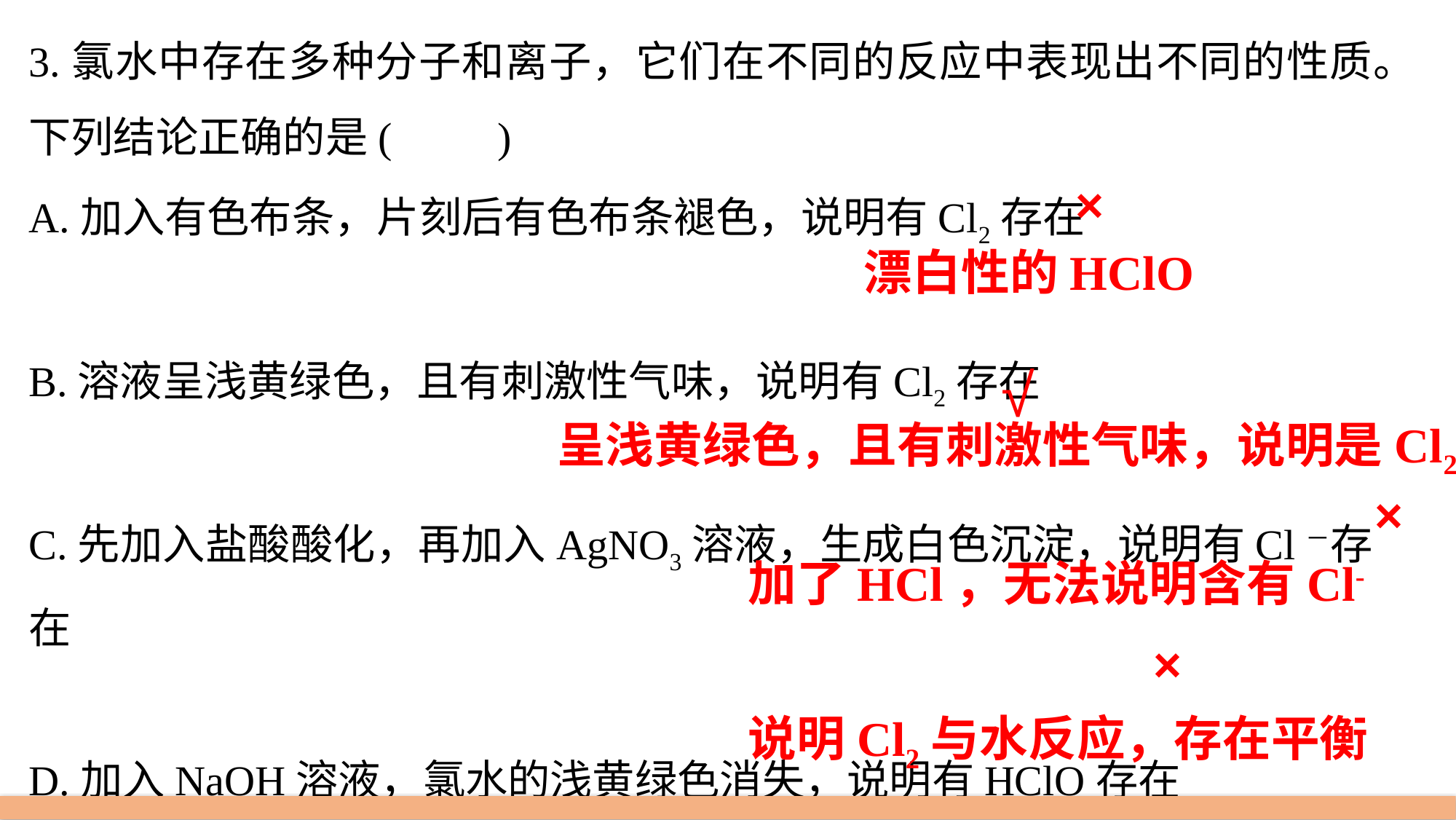

3.氯水中存在多种分子和离子，它们在不同的反应中表现出不同的性质。下列结论正确的是(　　)
A.加入有色布条，片刻后有色布条褪色，说明有Cl2存在

B.溶液呈浅黄绿色，且有刺激性气味，说明有Cl2存在

C.先加入盐酸酸化，再加入AgNO3溶液，生成白色沉淀，说明有Cl－存在

D.加入NaOH溶液，氯水的浅黄绿色消失，说明有HClO存在
×
漂白性的HClO
√
呈浅黄绿色，且有刺激性气味，说明是Cl2
×
加了HCl，无法说明含有Cl-
×
说明Cl2与水反应，存在平衡